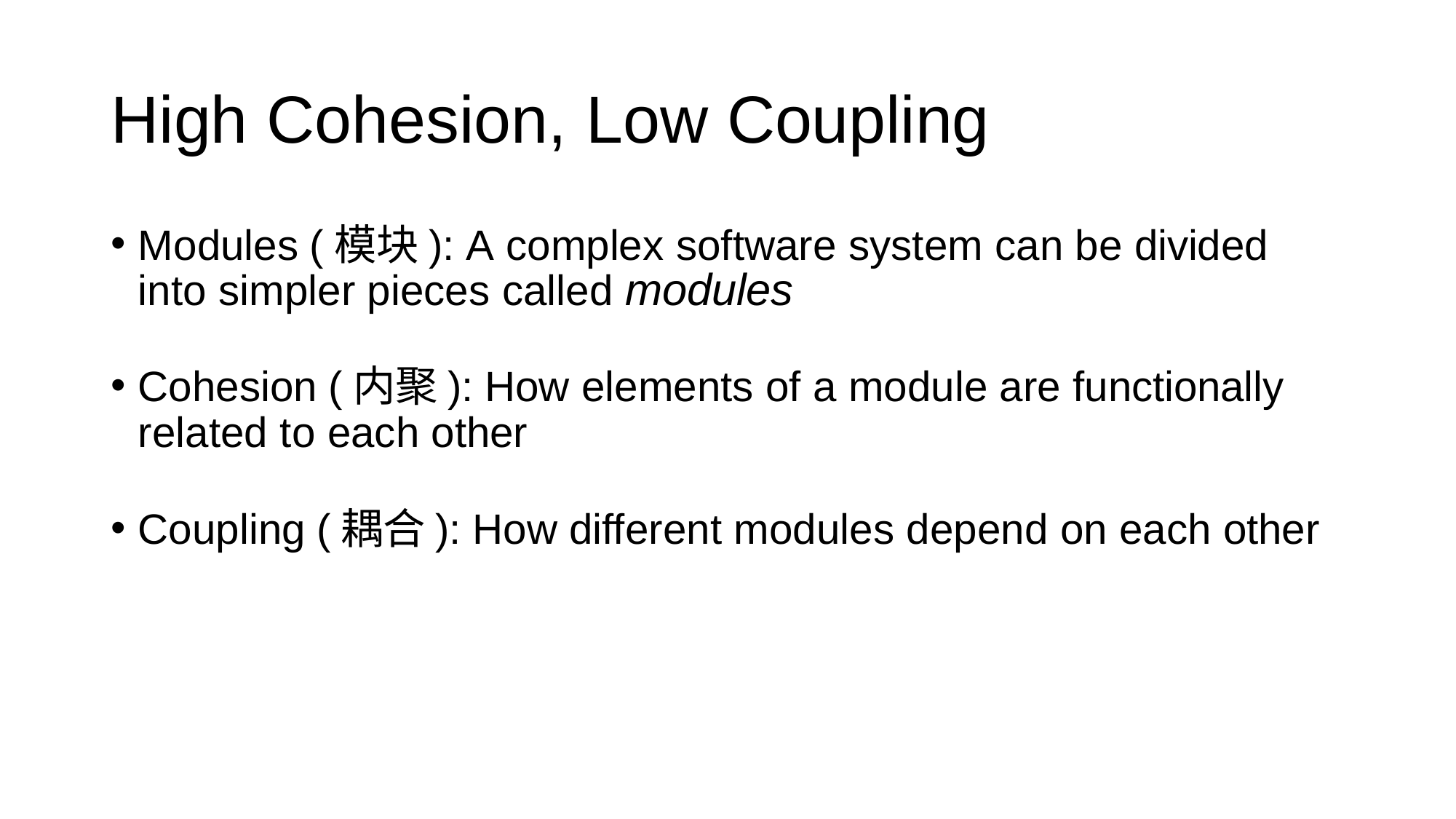

# High Cohesion, Low Coupling
Modules (模块): A complex software system can be divided into simpler pieces called modules

Cohesion (内聚): How elements of a module are functionally related to each other

Coupling (耦合): How different modules depend on each other
43